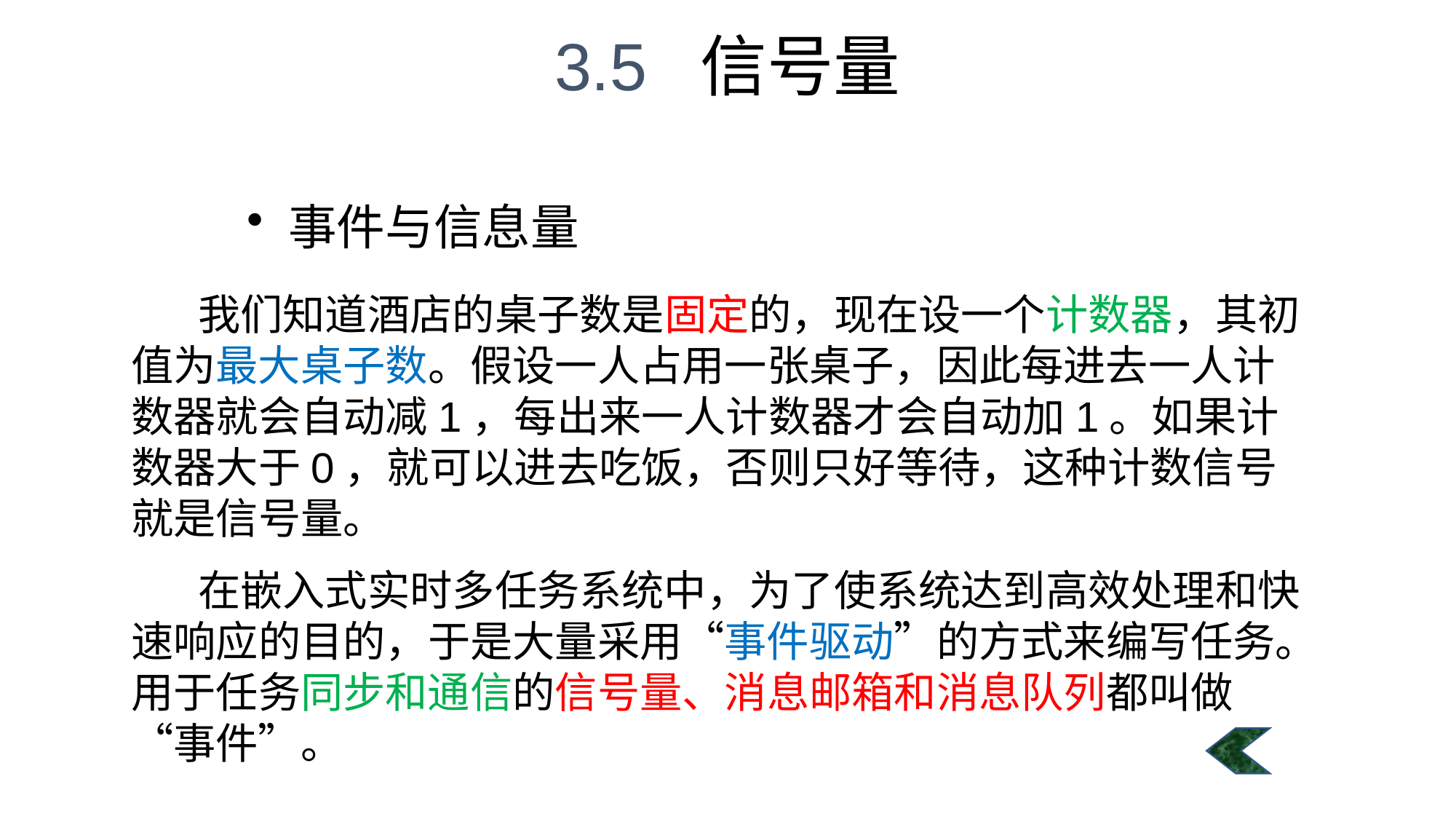

3.5  信号量
#
事件与信息量
      我们知道酒店的桌子数是固定的，现在设一个计数器，其初值为最大桌子数。假设一人占用一张桌子，因此每进去一人计数器就会自动减1，每出来一人计数器才会自动加1。如果计数器大于0，就可以进去吃饭，否则只好等待，这种计数信号就是信号量。
      在嵌入式实时多任务系统中，为了使系统达到高效处理和快速响应的目的，于是大量采用“事件驱动”的方式来编写任务。用于任务同步和通信的信号量、消息邮箱和消息队列都叫做“事件”。